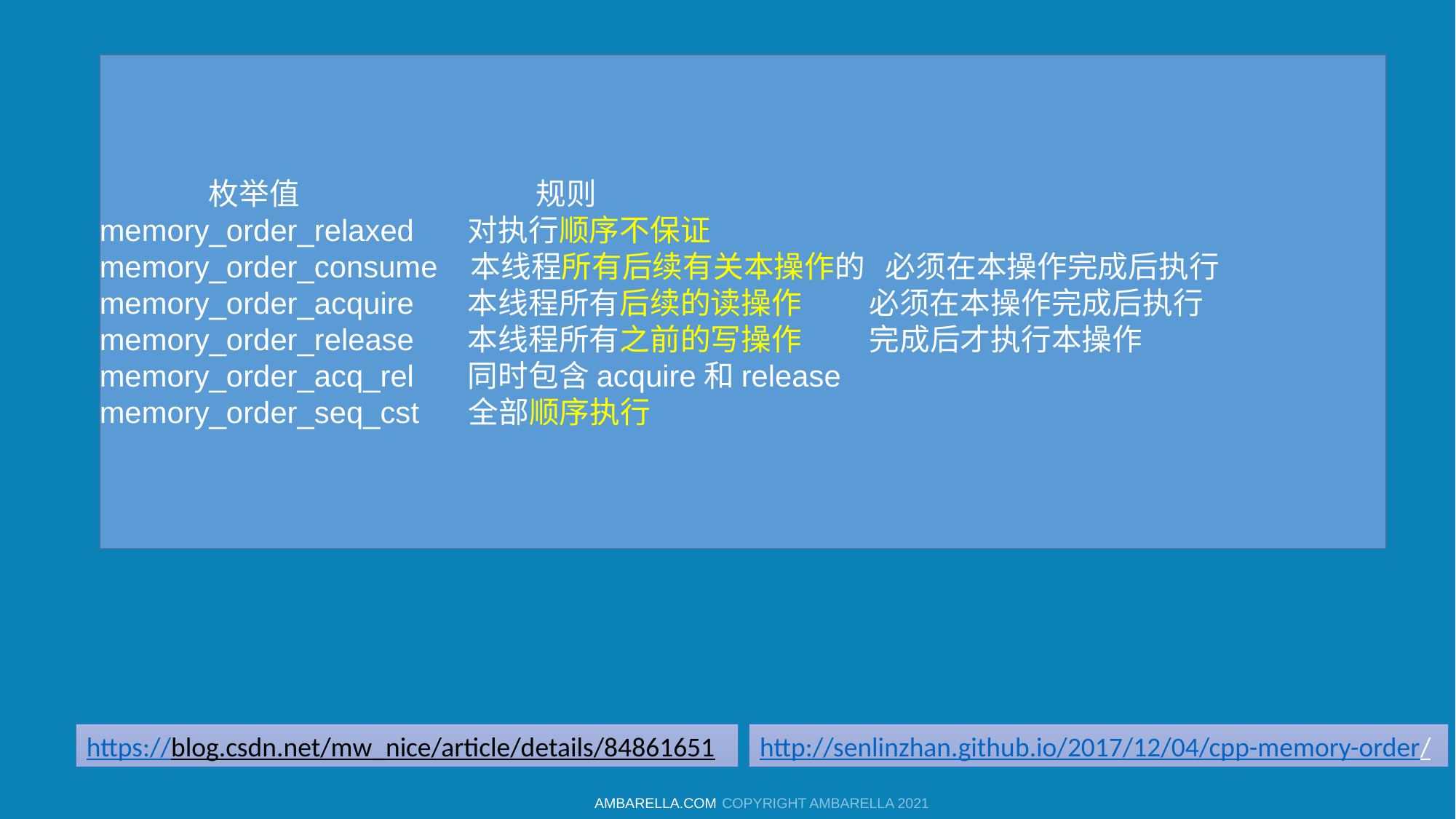

# Memory Order
	枚举值			规则
memory_order_relaxed	    对执行顺序不保证
memory_order_consume   本线程所有后续有关本操作的   必须在本操作完成后执行memory_order_acquire	    本线程所有后续的读操作          必须在本操作完成后执行memory_order_release	    本线程所有之前的写操作          完成后才执行本操作
memory_order_acq_rel	    同时包含acquire和release
memory_order_seq_cst     全部顺序执行

https://blog.csdn.net/mw_nice/article/details/84861651
http://senlinzhan.github.io/2017/12/04/cpp-memory-order/